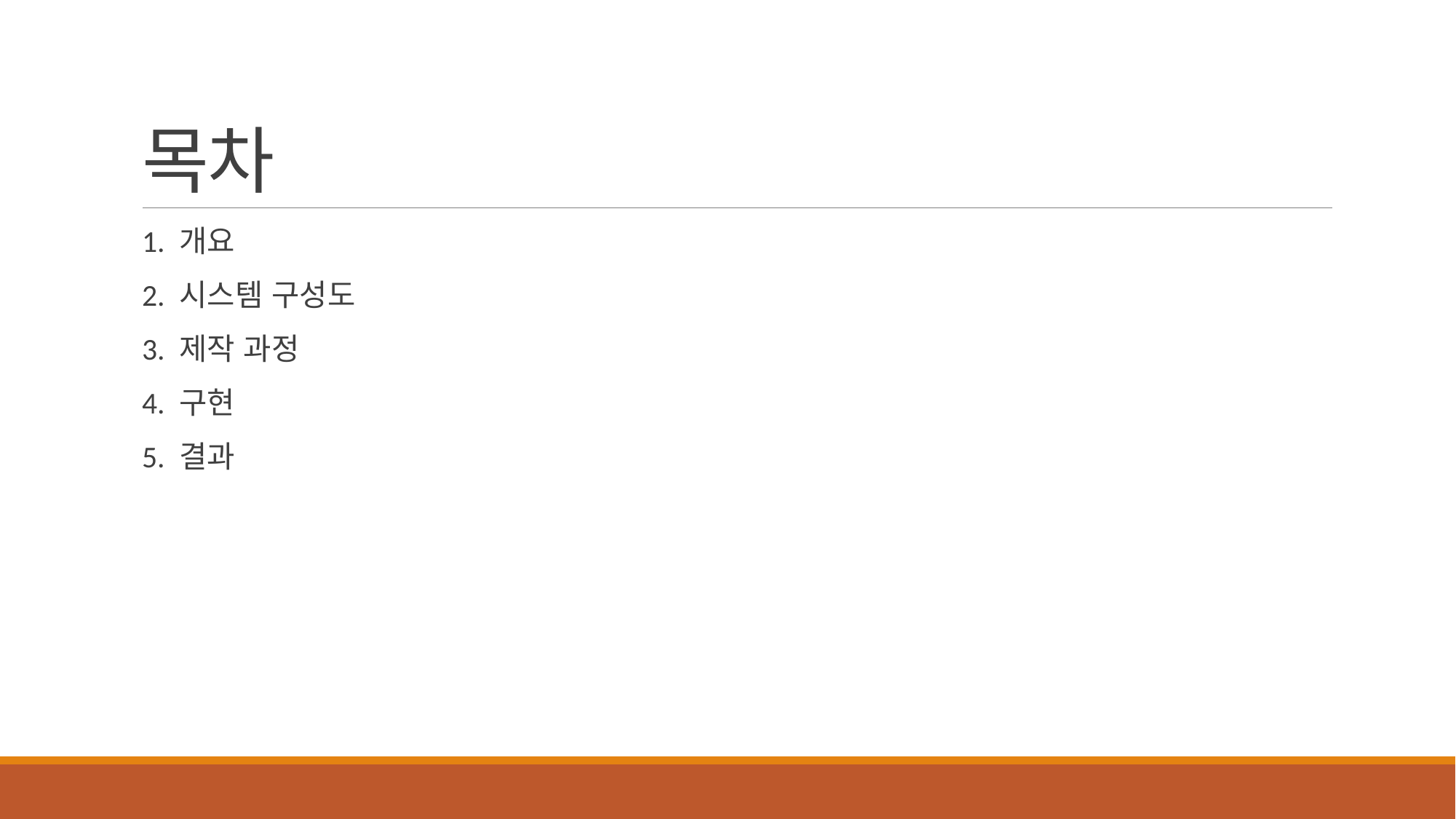

# 목차
1. 개요
2. 시스템 구성도
3. 제작 과정
4. 구현
5. 결과